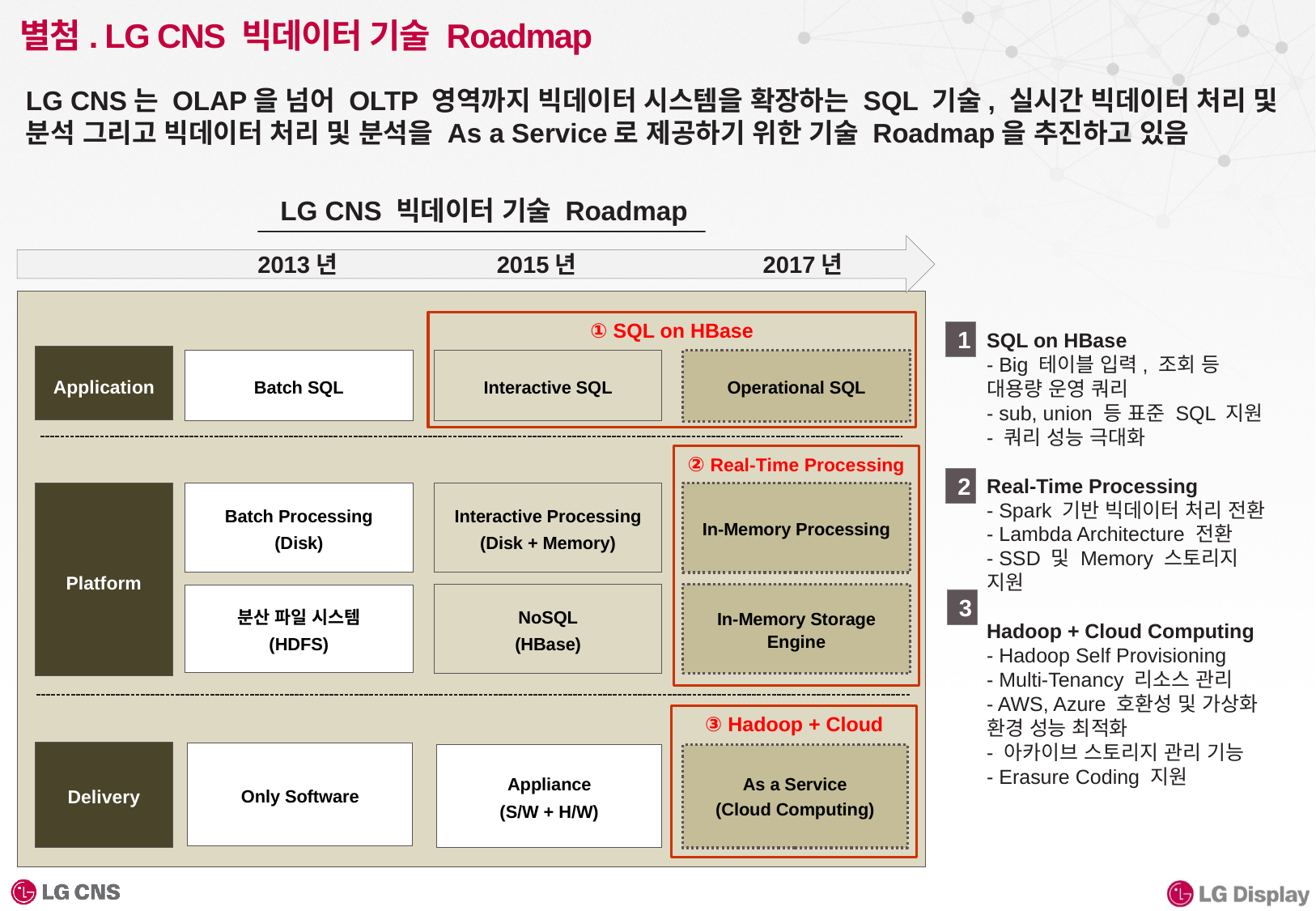

# 별첨. LG CNS 빅데이터 기술 Roadmap
LG CNS는 OLAP을 넘어 OLTP 영역까지 빅데이터 시스템을 확장하는 SQL 기술, 실시간 빅데이터 처리 및 분석 그리고 빅데이터 처리 및 분석을 As a Service로 제공하기 위한 기술 Roadmap을 추진하고 있음
LG CNS 빅데이터 기술 Roadmap

2013년
2015년
2017년

① SQL on HBase
1
  SQL on HBase
- Big 테이블 입력, 조회 등 대용량 운영 쿼리
- sub, union 등 표준 SQL 지원
  - 쿼리 성능 극대화

  Real-Time Processing
- Spark 기반 빅데이터 처리 전환
- Lambda Architecture 전환
- SSD 및 Memory 스토리지 지원
  Hadoop + Cloud Computing
- Hadoop Self Provisioning
  - Multi-Tenancy 리소스 관리
  - AWS, Azure 호환성 및 가상화 환경 성능 최적화
  - 아카이브 스토리지 관리 기능
  - Erasure Coding 지원
Application
Batch SQL
Operational SQL
Interactive SQL
② Real-Time Processing
2
Batch Processing
(Disk)
Interactive Processing
(Disk + Memory)
In-Memory Processing
Platform
NoSQL
(HBase)
In-Memory Storage Engine
분산 파일 시스템
(HDFS)
3
③ Hadoop + Cloud
Delivery
Only Software
As a Service
(Cloud Computing)
Appliance
(S/W + H/W)